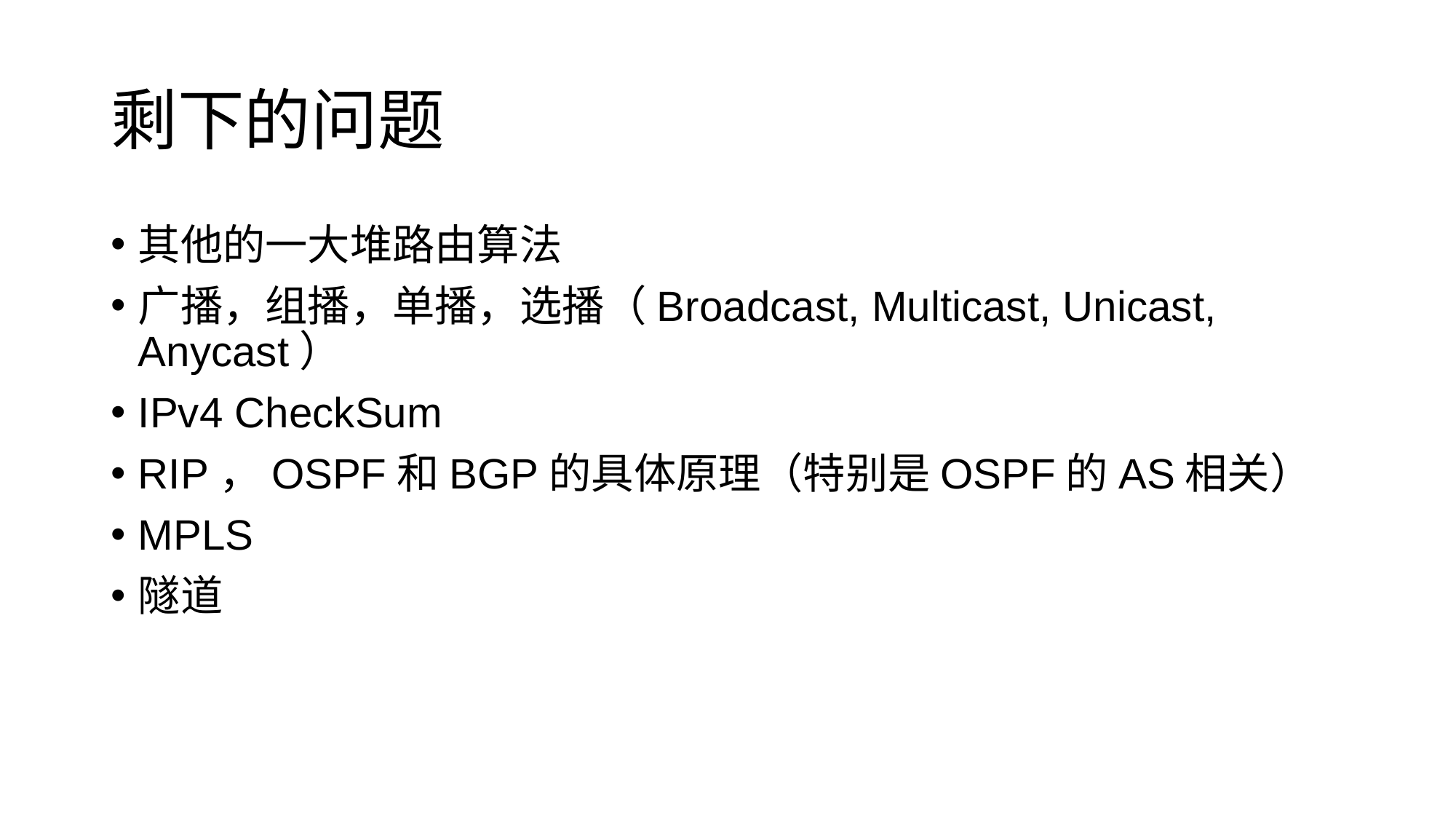

# 剩下的问题
其他的一大堆路由算法
广播，组播，单播，选播（Broadcast, Multicast, Unicast, Anycast）
IPv4 CheckSum
RIP，OSPF和BGP的具体原理（特别是OSPF的AS相关）
MPLS
隧道